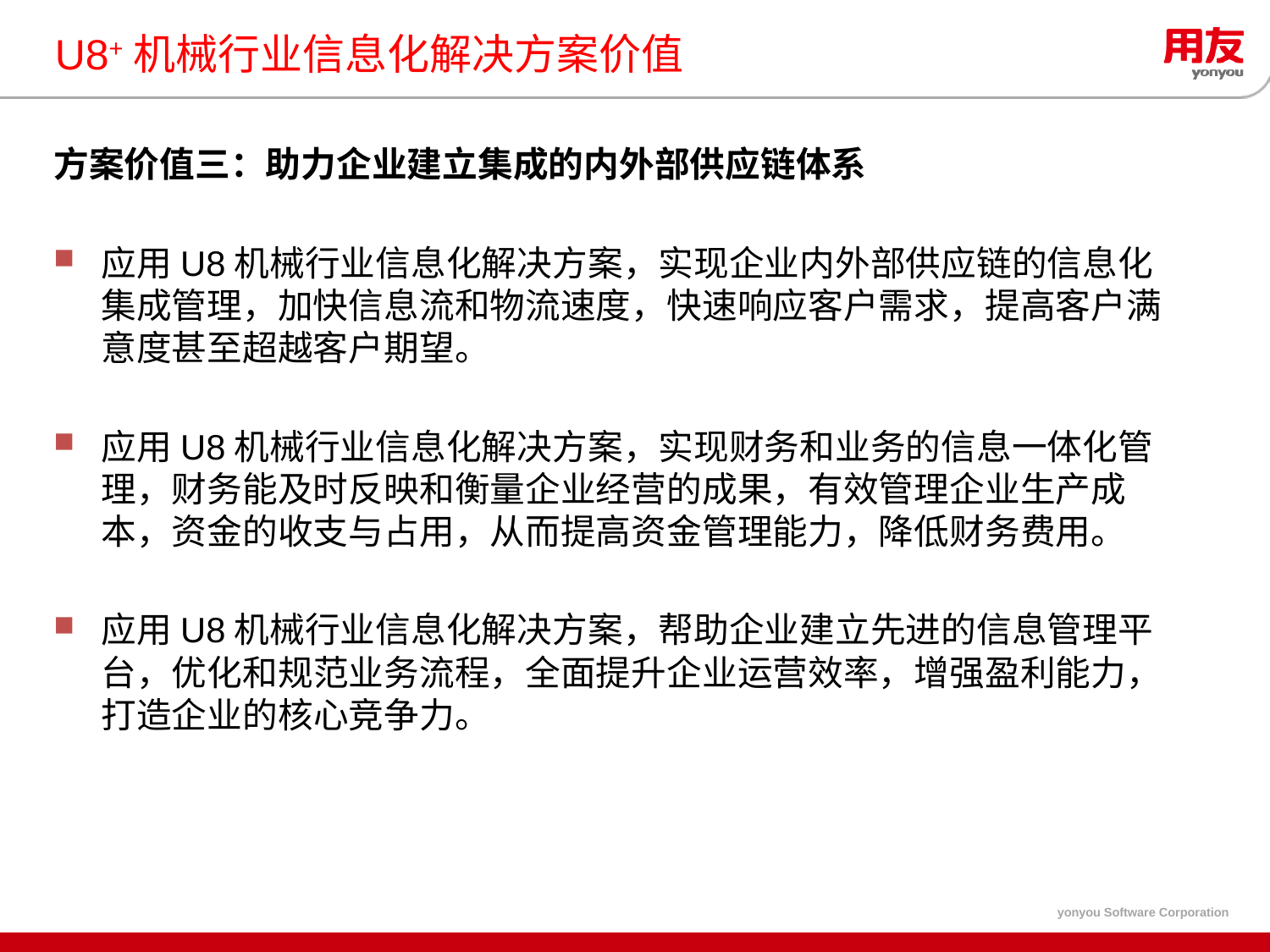

# U8+机械行业信息化解决方案价值
方案价值三：助力企业建立集成的内外部供应链体系

应用U8机械行业信息化解决方案，实现企业内外部供应链的信息化集成管理，加快信息流和物流速度，快速响应客户需求，提高客户满意度甚至超越客户期望。

应用U8机械行业信息化解决方案，实现财务和业务的信息一体化管理，财务能及时反映和衡量企业经营的成果，有效管理企业生产成本，资金的收支与占用，从而提高资金管理能力，降低财务费用。

应用U8机械行业信息化解决方案，帮助企业建立先进的信息管理平台，优化和规范业务流程，全面提升企业运营效率，增强盈利能力，打造企业的核心竞争力。